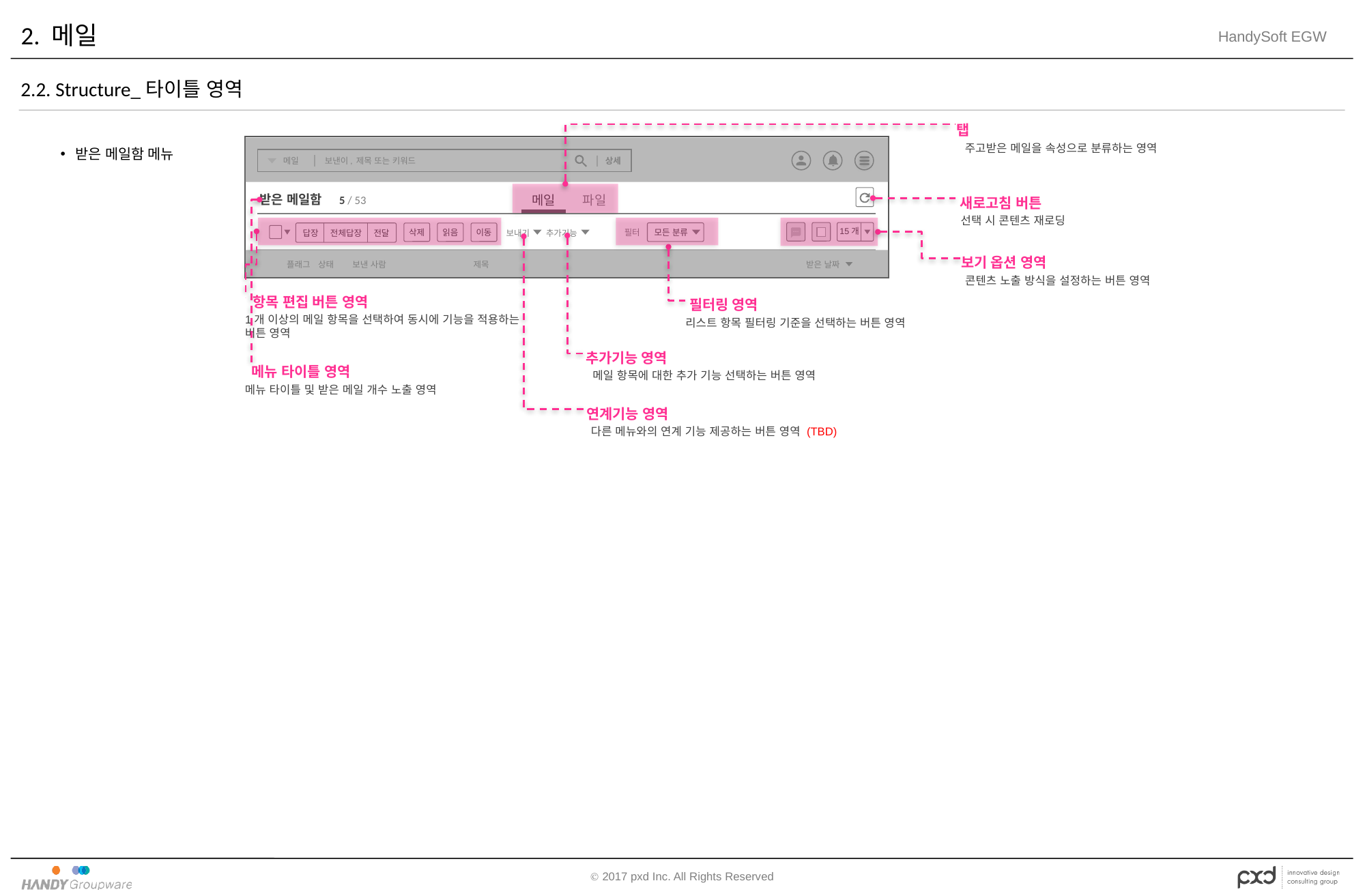

# 2. 메일
2.2. Structure_타이틀 영역
탭

받은 메일함 메뉴
주고받은 메일을 속성으로 분류하는 영역

상세
메일
보낸이, 제목 또는 키워드

새로고침 버튼

받은 메일함
5 / 53
메일
파일
선택 시 콘텐츠 재로딩

 15개

모든 분류

필터
답장     전체답장     전달

삭제

읽음

이동

보내기
추가기능

보기 옵션 영역
플래그
상태
보낸 사람
제목
받은 날짜

콘텐츠 노출 방식을 설정하는 버튼 영역
항목 편집 버튼 영역
필터링 영역
1개 이상의 메일 항목을 선택하여 동시에 기능을 적용하는 버튼 영역
리스트 항목 필터링 기준을 선택하는 버튼 영역
추가기능 영역
메뉴 타이틀 영역
메일 항목에 대한 추가 기능 선택하는 버튼 영역
메뉴 타이틀 및 받은 메일 개수 노출 영역
연계기능 영역
다른 메뉴와의 연계 기능 제공하는 버튼 영역 (TBD)